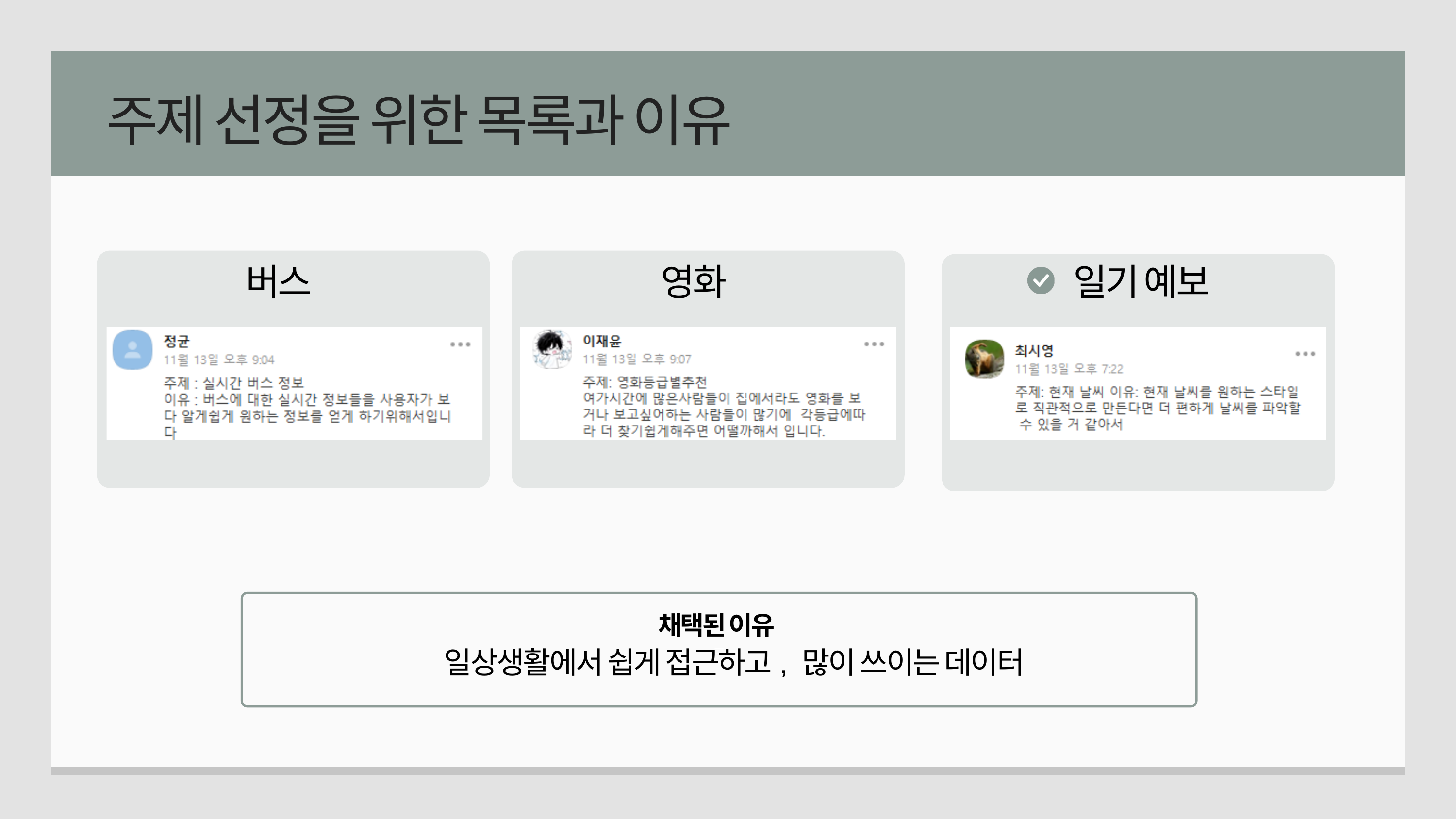

주제 선정을 위한 목록과 이유

버스
영화
일기 예보

=
채택된 이유
일상생활에서 쉽게 접근하고, 많이 쓰이는 데이터